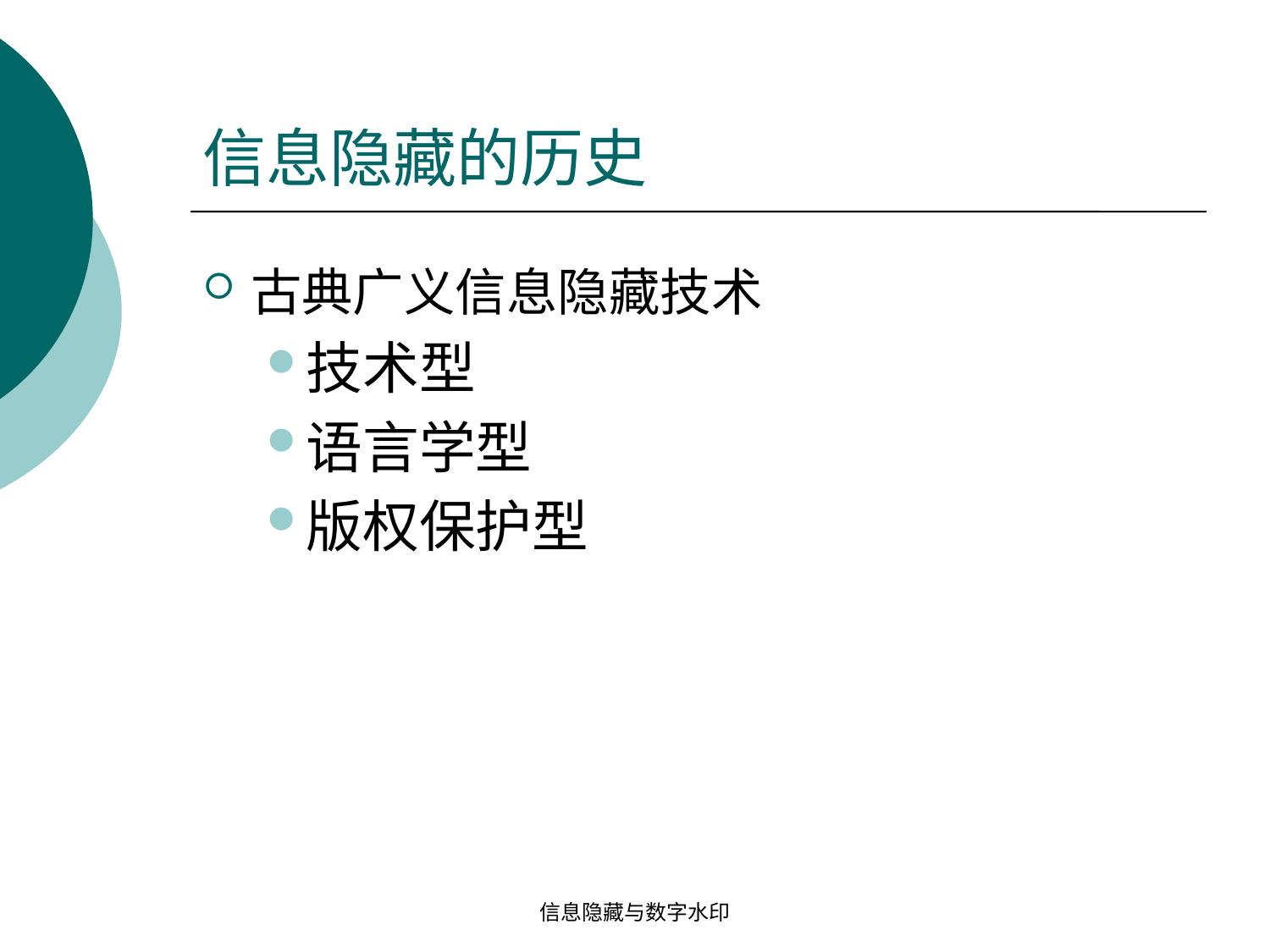

# 信息隐藏的历史
古典广义信息隐藏技术
技术型
语言学型
版权保护型

信息隐藏与数字水印
27